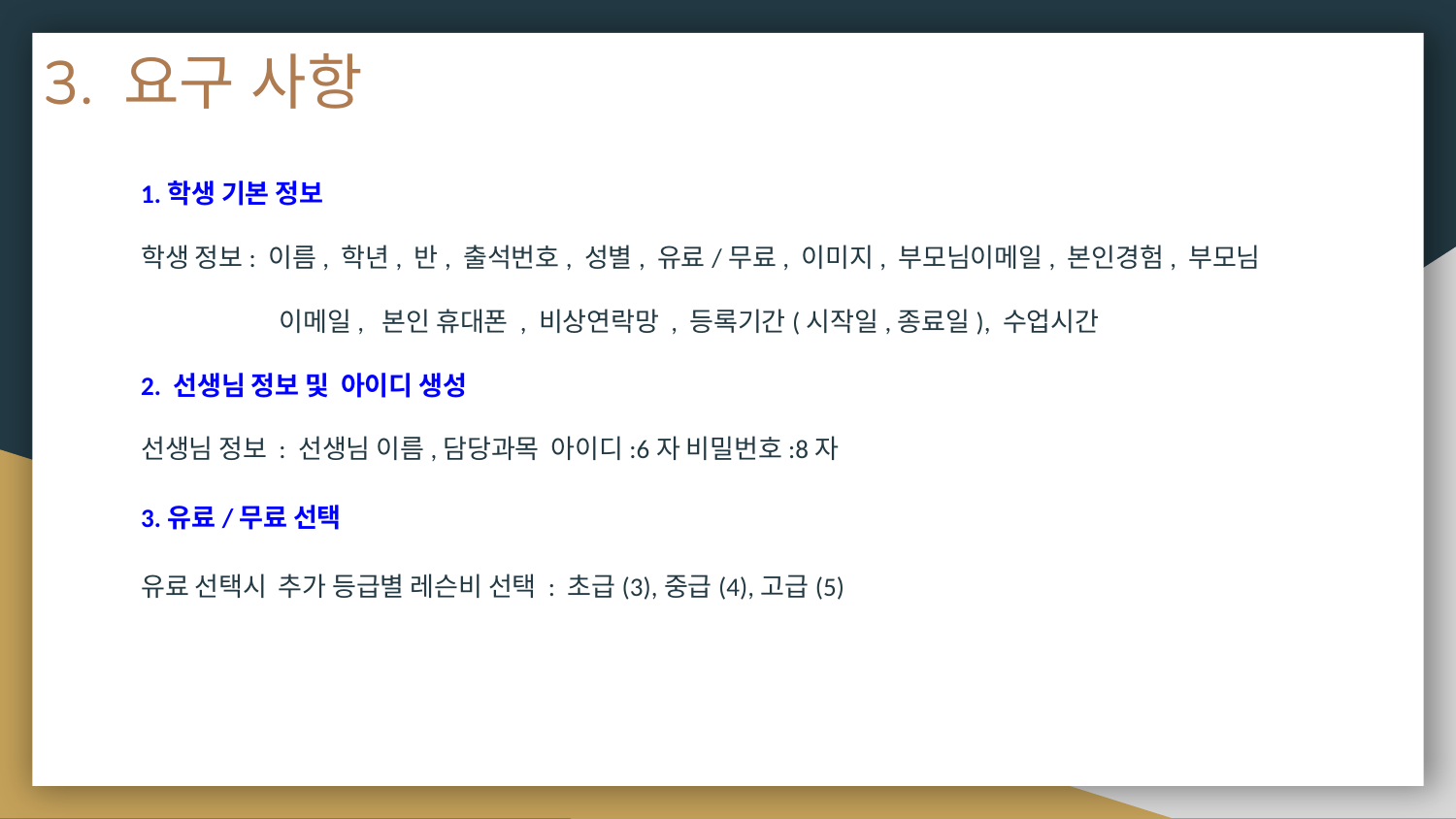

# 3. 요구 사항
1.학생 기본 정보
학생 정보: 이름, 학년, 반, 출석번호, 성별, 유료/무료, 이미지, 부모님이메일, 본인경험, 부모님
 이메일,  본인 휴대폰 , 비상연락망 , 등록기간(시작일,종료일), 수업시간
2. 선생님 정보 및  아이디 생성
선생님 정보 : 선생님 이름,담당과목  아이디:6자 비밀번호:8자
3.유료/무료 선택
유료 선택시  추가 등급별 레슨비 선택 : 초급(3),중급(4),고급(5)